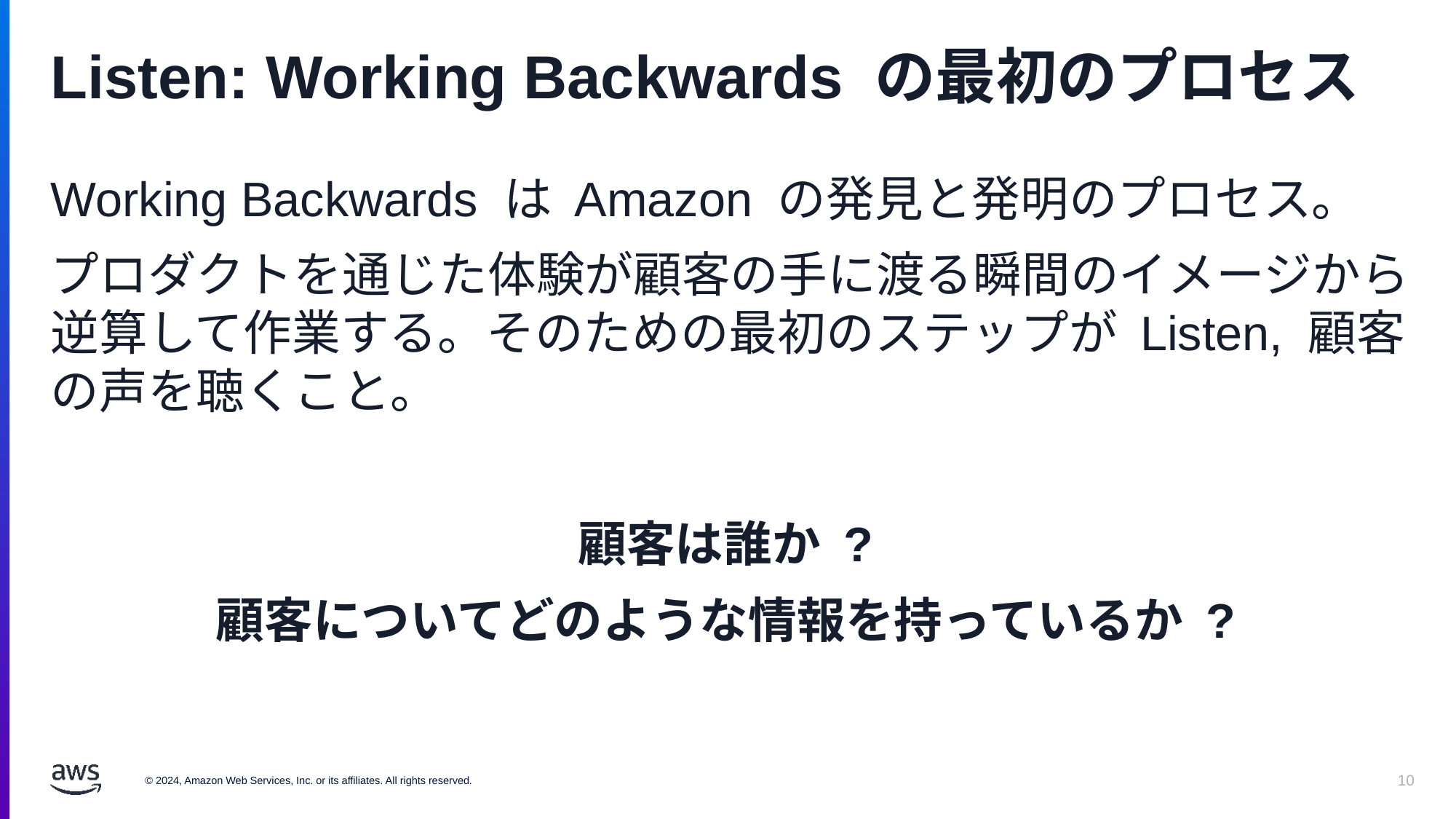

# Listen: Working Backwards の最初のプロセス
Working Backwards は Amazon の発見と発明のプロセス。
プロダクトを通じた体験が顧客の手に渡る瞬間のイメージから逆算して作業する。そのための最初のステップが Listen, 顧客の声を聴くこと。

顧客は誰か ?
顧客についてどのような情報を持っているか ?
10